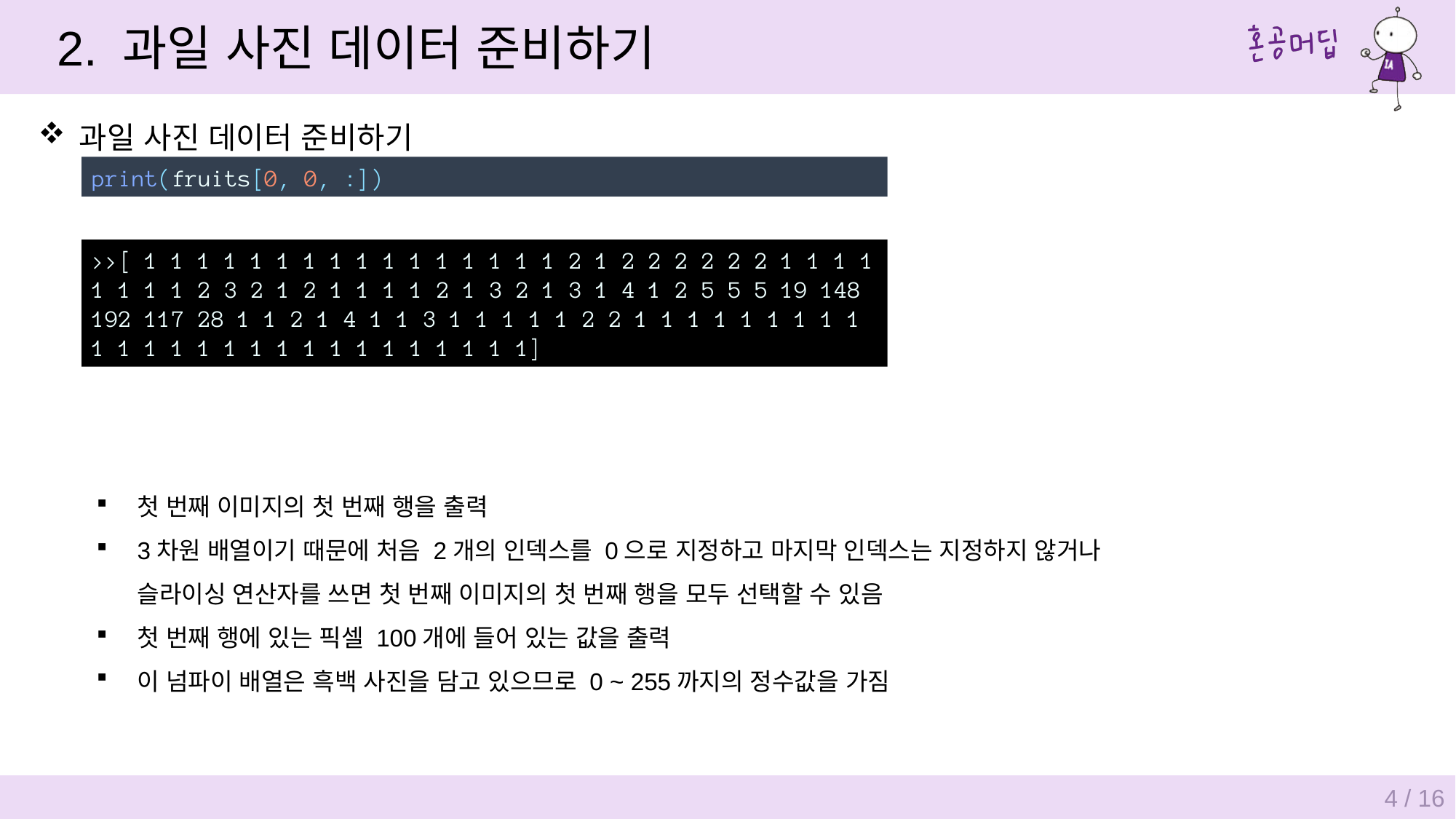

2. 과일 사진 데이터 준비하기
과일 사진 데이터 준비하기
print(fruits[0, 0, :])
>>[ 1 1 1 1 1 1 1 1 1 1 1 1 1 1 1 1 2 1 2 2 2 2 2 2 1 1 1 1 1 1 1 1 2 3 2 1 2 1 1 1 1 2 1 3 2 1 3 1 4 1 2 5 5 5 19 148 192 117 28 1 1 2 1 4 1 1 3 1 1 1 1 1 2 2 1 1 1 1 1 1 1 1 1 1 1 1 1 1 1 1 1 1 1 1 1 1 1 1 1 1]
첫 번째 이미지의 첫 번째 행을 출력
3차원 배열이기 때문에 처음 2개의 인덱스를 0으로 지정하고 마지막 인덱스는 지정하지 않거나
슬라이싱 연산자를 쓰면 첫 번째 이미지의 첫 번째 행을 모두 선택할 수 있음
첫 번째 행에 있는 픽셀 100개에 들어 있는 값을 출력
이 넘파이 배열은 흑백 사진을 담고 있으므로 0 ~ 255까지의 정수값을 가짐
4 / 16